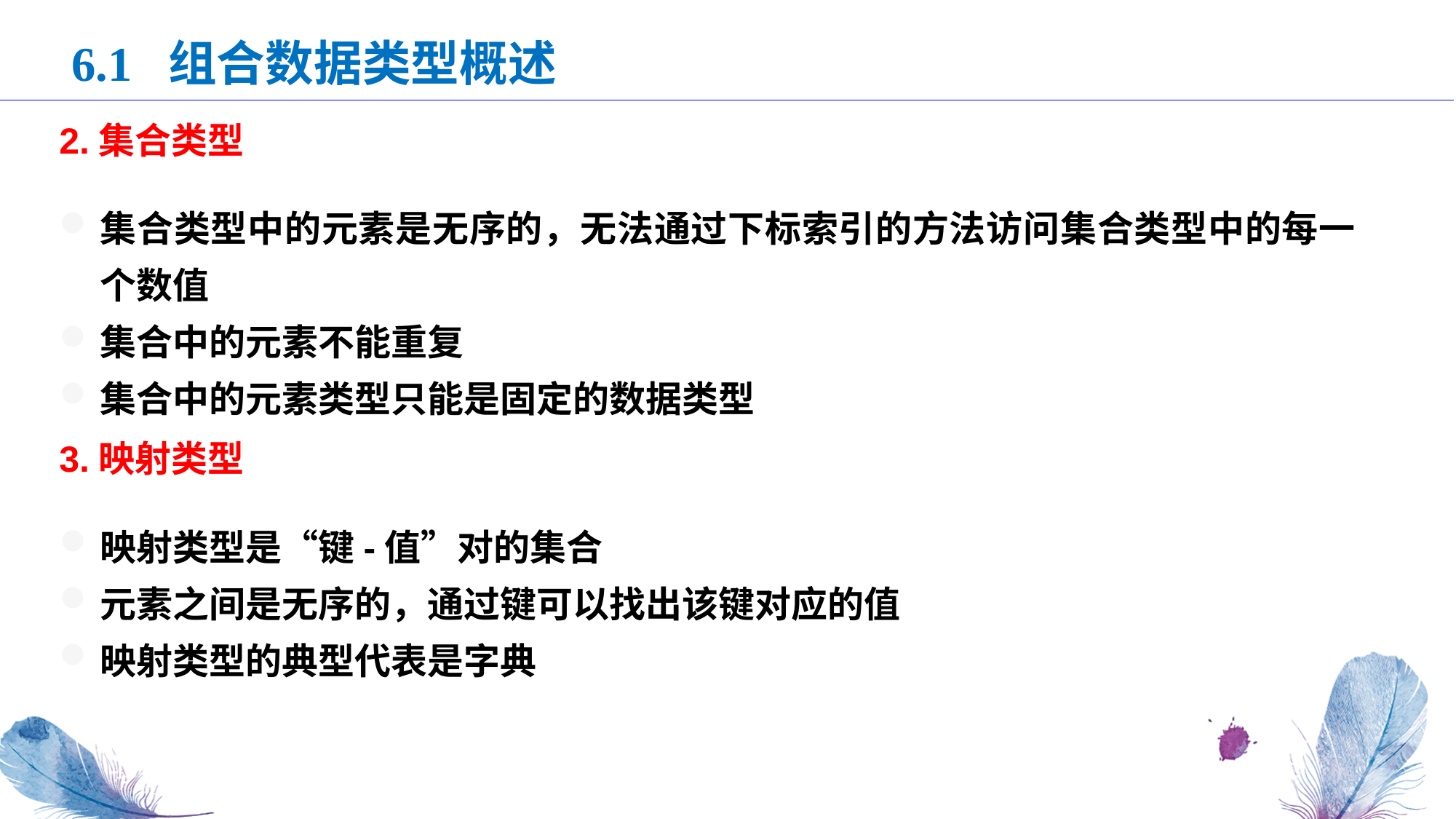

6.1  组合数据类型概述
2.集合类型
集合类型中的元素是无序的，无法通过下标索引的方法访问集合类型中的每一个数值
集合中的元素不能重复
集合中的元素类型只能是固定的数据类型
3.映射类型
映射类型是“键-值”对的集合
元素之间是无序的，通过键可以找出该键对应的值
映射类型的典型代表是字典